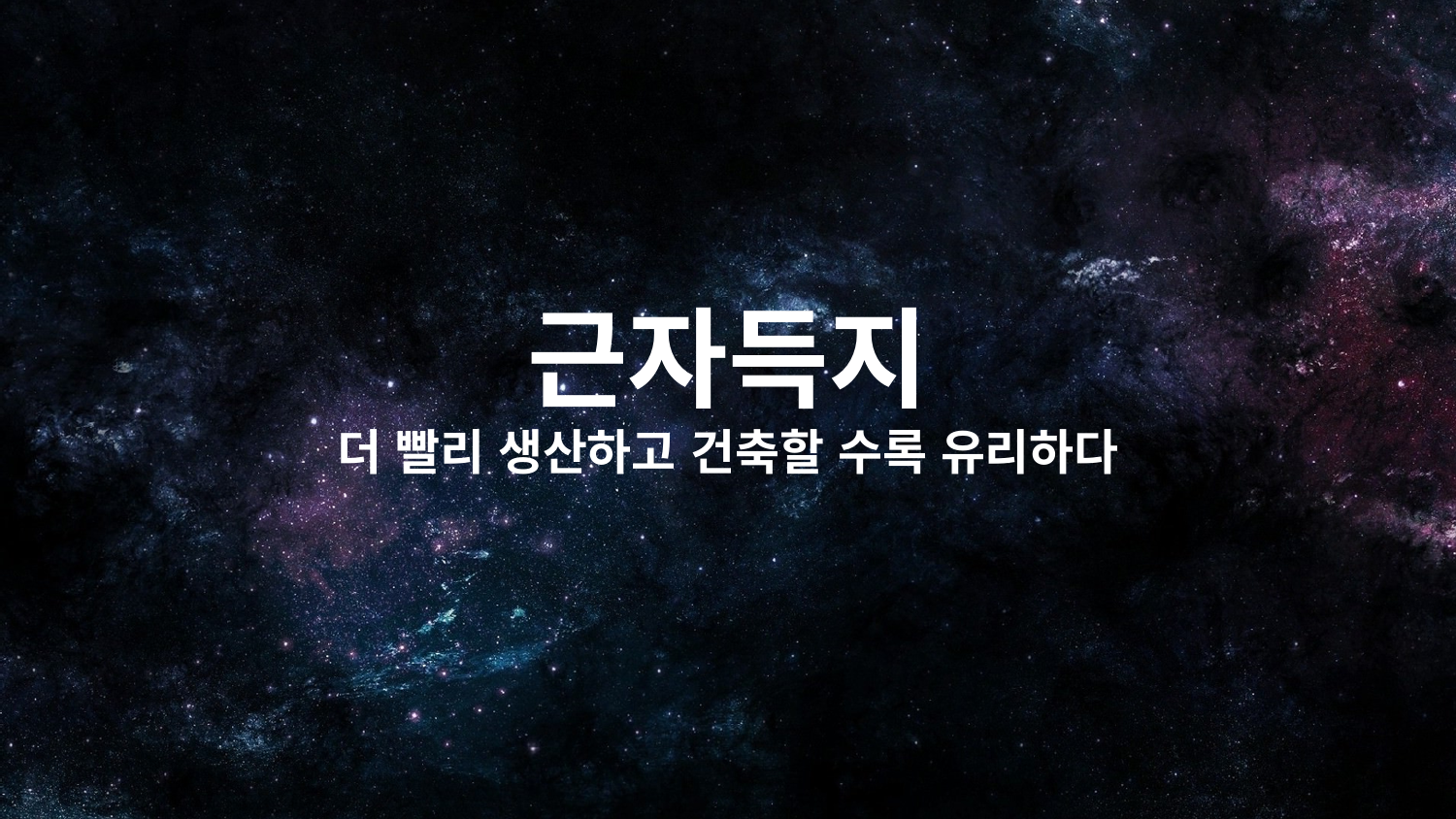

근자득지
더 빨리 생산하고 건축할 수록 유리하다